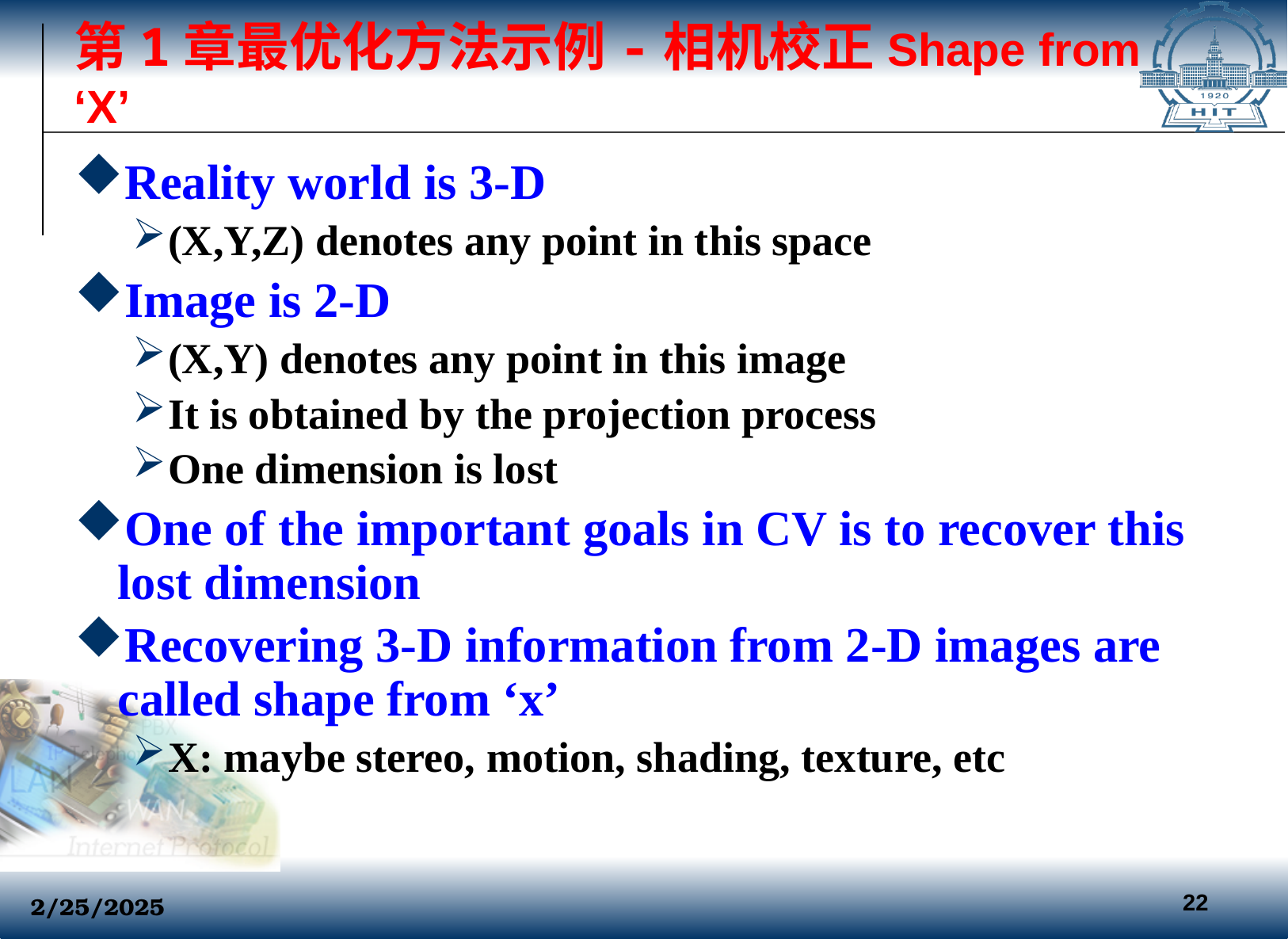

# 第1章最优化方法示例-相机校正Shape from ‘X’
Reality world is 3-D
(X,Y,Z) denotes any point in this space
Image is 2-D
(X,Y) denotes any point in this image
It is obtained by the projection process
One dimension is lost
One of the important goals in CV is to recover this lost dimension
Recovering 3-D information from 2-D images are called shape from ‘x’
X: maybe stereo, motion, shading, texture, etc